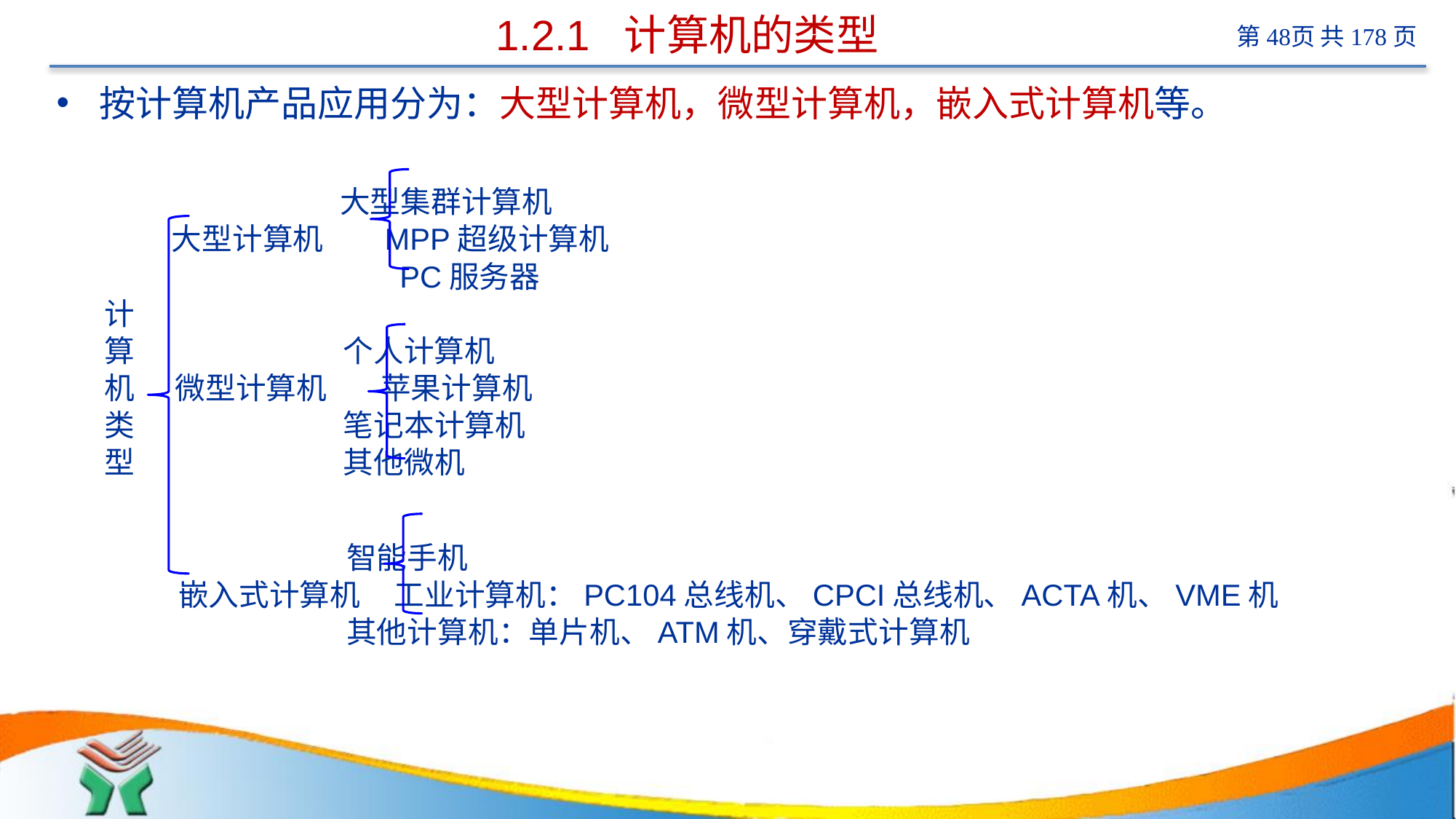

# 1.2.1  计算机的类型
按计算机产品应用分为：大型计算机，微型计算机，嵌入式计算机等。

                                         大型集群计算机
                大型计算机        MPP超级计算机
                                         PC服务器
      计
      算                               个人计算机
      机      微型计算机        苹果计算机
      类                               笔记本计算机
      型                               其他微机

                                          智能手机
                 嵌入式计算机     工业计算机：PC104总线机、CPCI总线机、ACTA机、VME机
                                          其他计算机：单片机、ATM机、穿戴式计算机